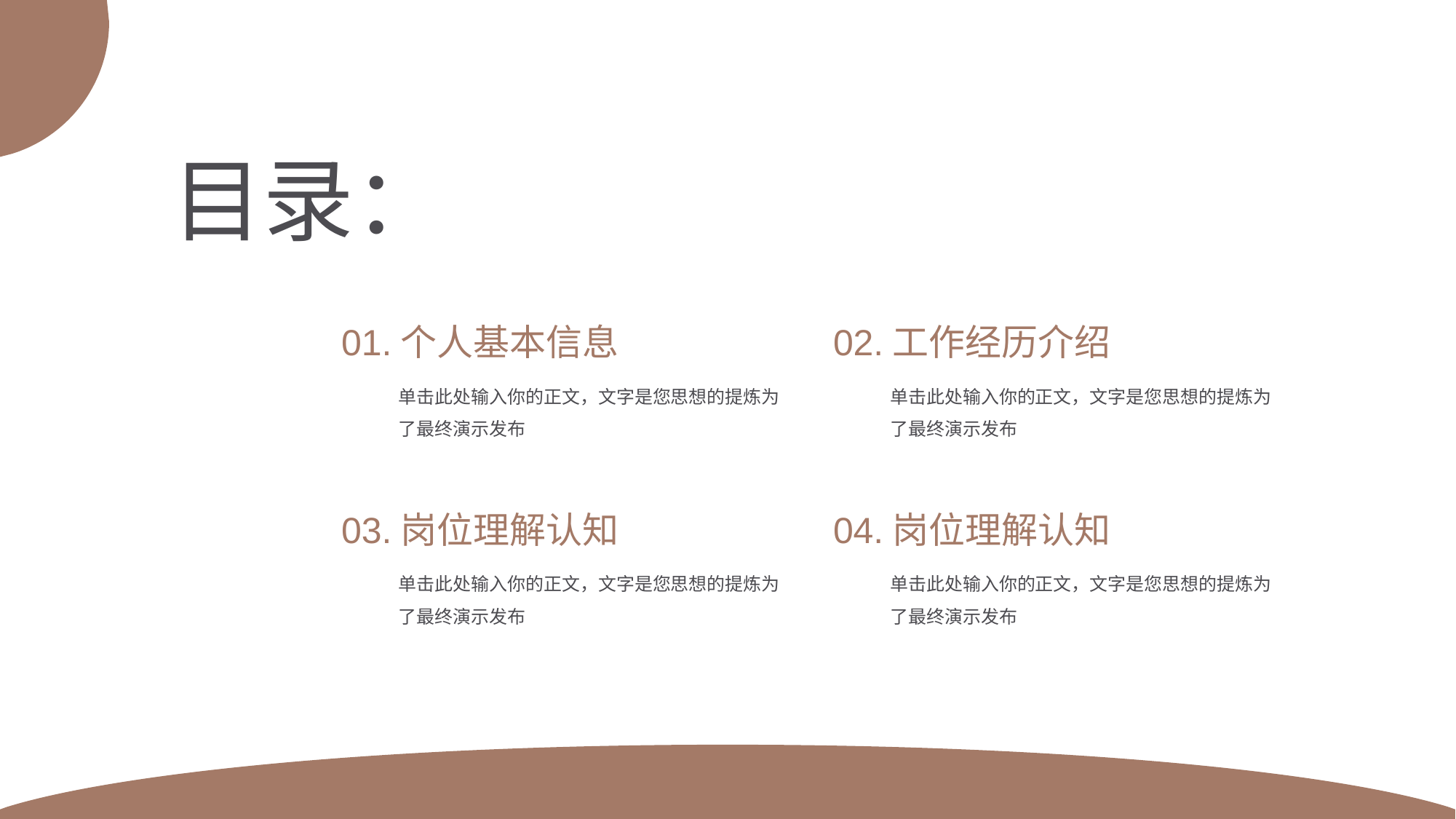

目录：
01.个人基本信息
单击此处输入你的正文，文字是您思想的提炼为了最终演示发布
02.工作经历介绍
单击此处输入你的正文，文字是您思想的提炼为了最终演示发布
03.岗位理解认知
单击此处输入你的正文，文字是您思想的提炼为了最终演示发布
04.岗位理解认知
单击此处输入你的正文，文字是您思想的提炼为了最终演示发布